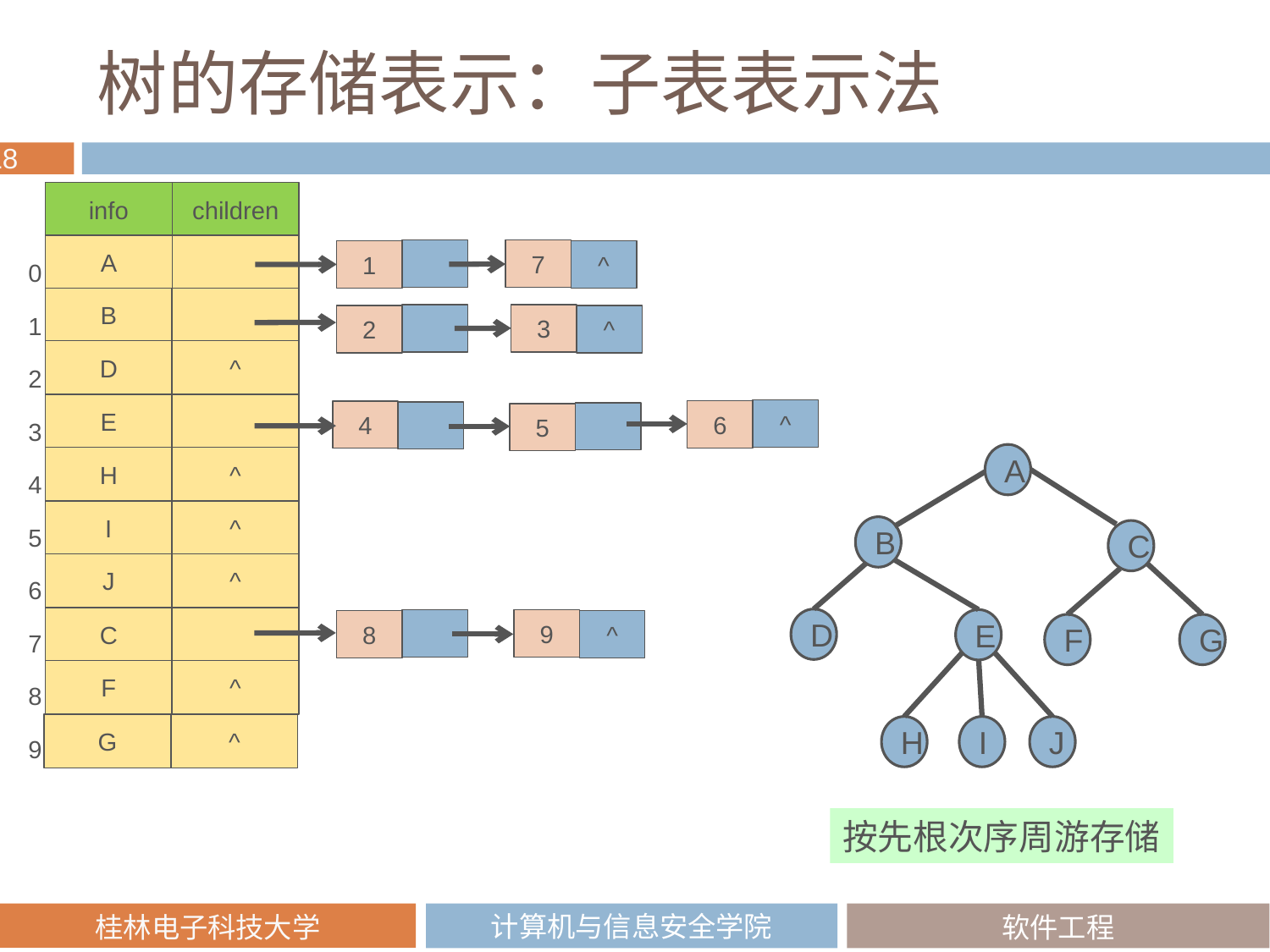

# 树的存储表示：子表表示法
children
info
0
1
2
3
4
5
6
7
8
9

A

7
1
^

B

3
2
^
^
D

E
^
6
4

5
^
H
^
I
J
^

C

9
8
^
^
F
^
G
A
B
C
D
E
F
G
J
H
I
按先根次序周游存储